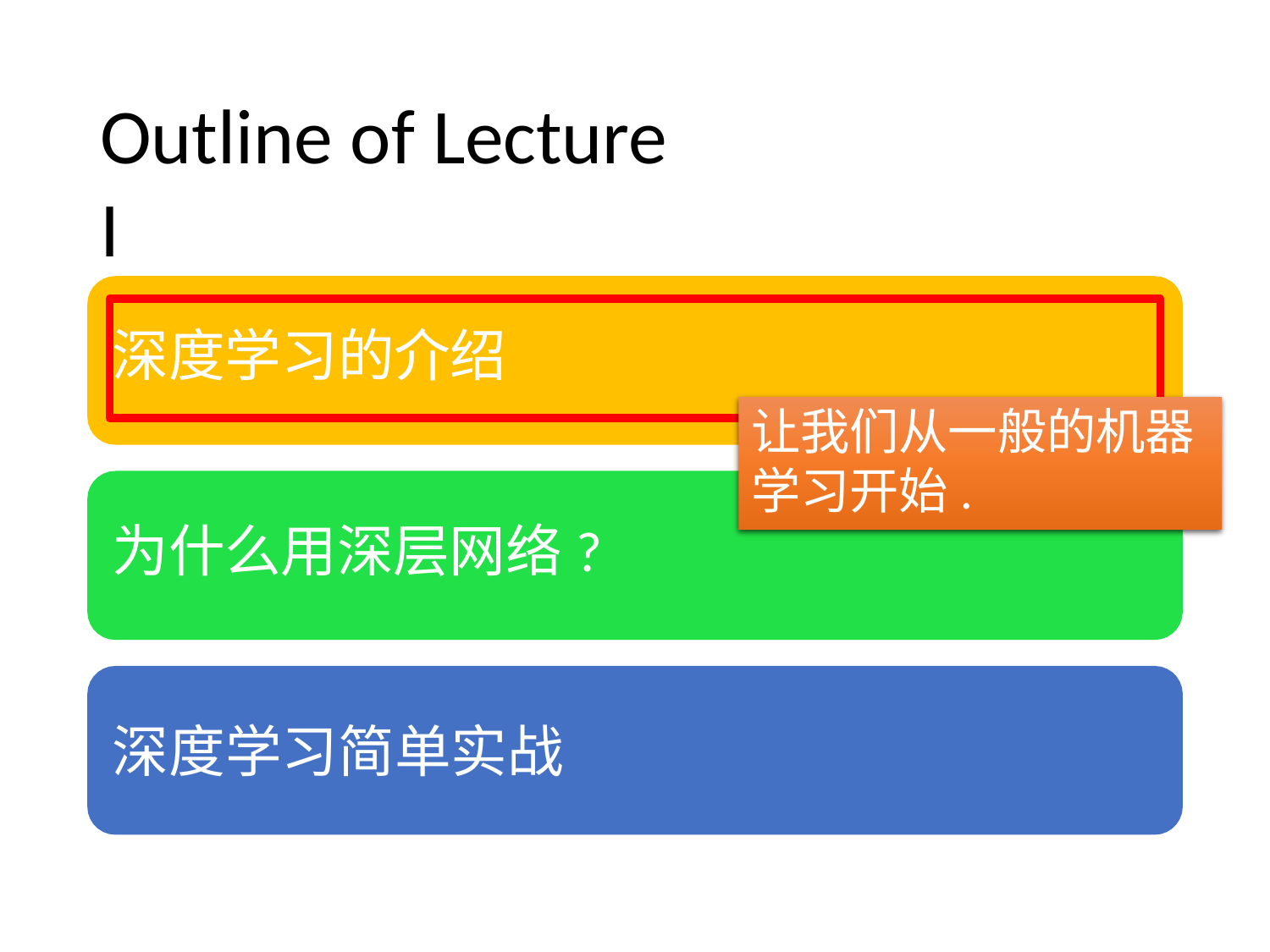

# Outline of Lecture I

深度学习的介绍
让我们从一般的机器学习开始.
为什么用深层网络?

深度学习简单实战